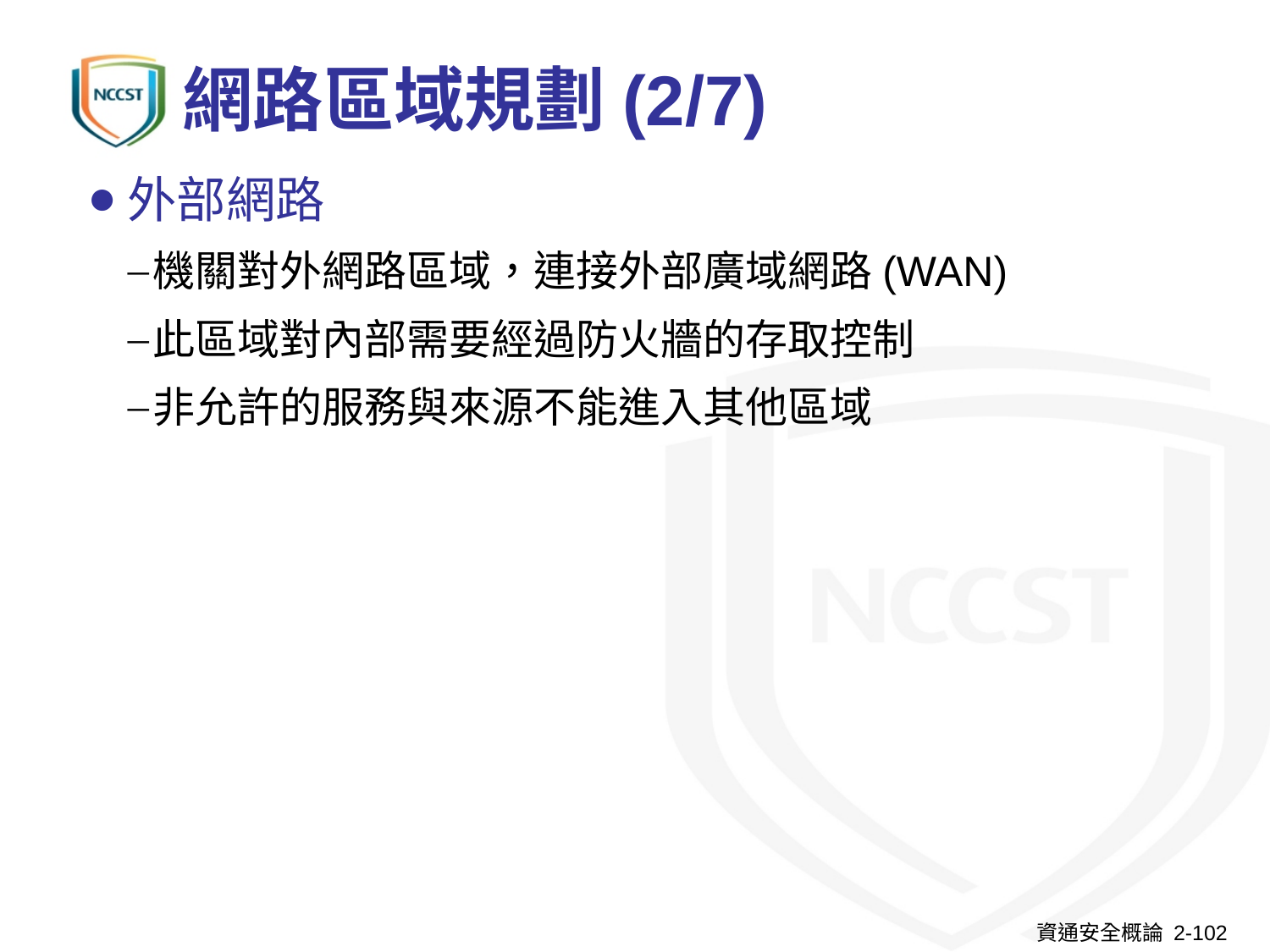

# 網路區域規劃(2/7)
外部網路
機關對外網路區域，連接外部廣域網路(WAN)
此區域對內部需要經過防火牆的存取控制
非允許的服務與來源不能進入其他區域